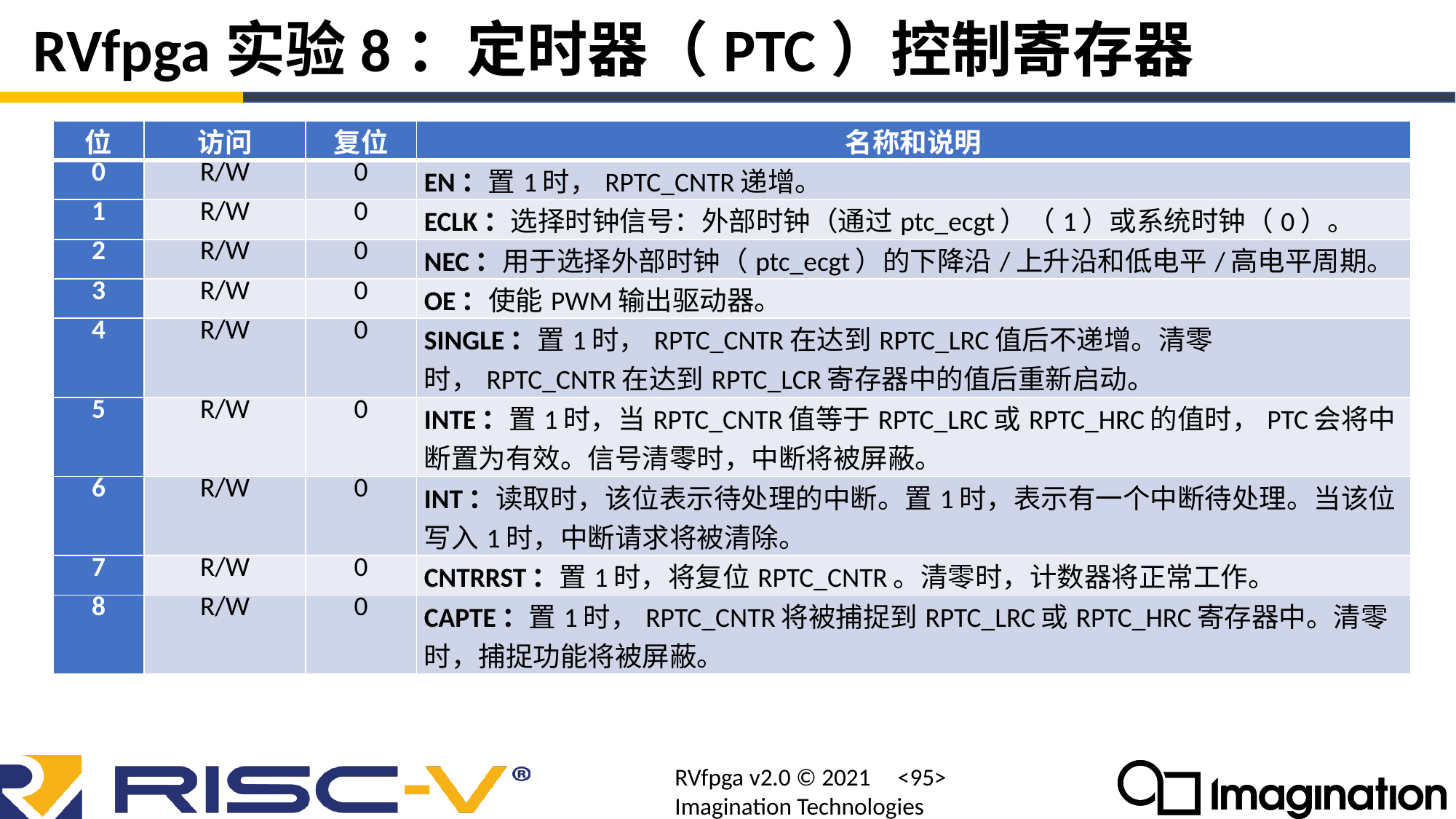

# RVfpga实验8：定时器（PTC）控制寄存器
| 位 | 访问 | 复位 | 名称和说明 |
| --- | --- | --- | --- |
| 0 | R/W | 0 | EN：置1时，RPTC\_CNTR递增。 |
| 1 | R/W | 0 | ECLK：选择时钟信号：外部时钟（通过ptc\_ecgt）（1）或系统时钟（0）。 |
| 2 | R/W | 0 | NEC：用于选择外部时钟（ptc\_ecgt）的下降沿/上升沿和低电平/高电平周期。 |
| 3 | R/W | 0 | OE：使能PWM输出驱动器。 |
| 4 | R/W | 0 | SINGLE：置1时，RPTC\_CNTR在达到RPTC\_LRC值后不递增。清零时，RPTC\_CNTR在达到RPTC\_LCR寄存器中的值后重新启动。 |
| 5 | R/W | 0 | INTE：置1时，当RPTC\_CNTR值等于RPTC\_LRC或RPTC\_HRC的值时，PTC会将中断置为有效。信号清零时，中断将被屏蔽。 |
| 6 | R/W | 0 | INT：读取时，该位表示待处理的中断。置1时，表示有一个中断待处理。当该位写入1时，中断请求将被清除。 |
| 7 | R/W | 0 | CNTRRST：置1时，将复位RPTC\_CNTR。清零时，计数器将正常工作。 |
| 8 | R/W | 0 | CAPTE：置1时，RPTC\_CNTR将被捕捉到RPTC\_LRC或RPTC\_HRC寄存器中。清零时，捕捉功能将被屏蔽。 |